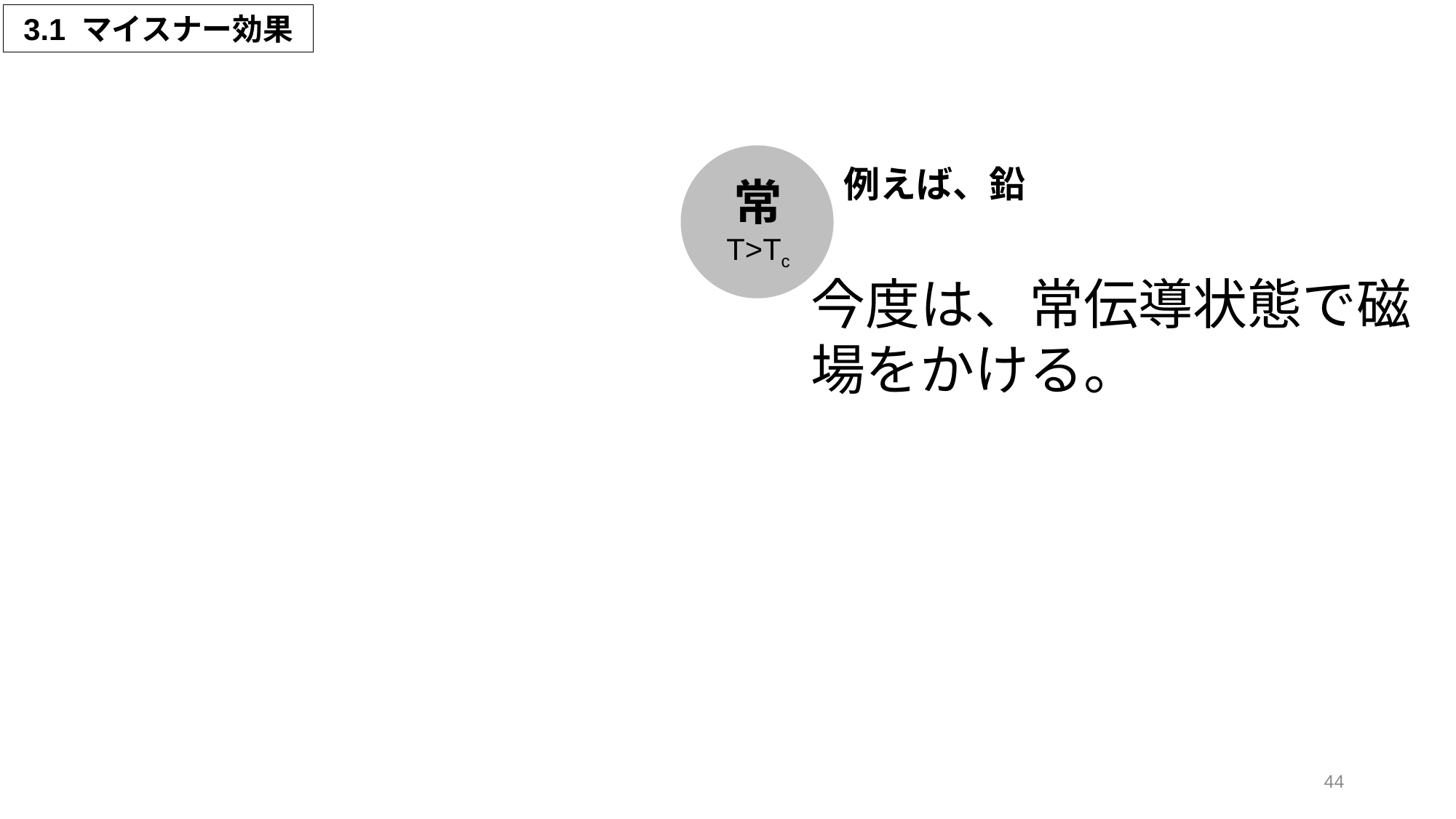

3.1 マイスナー効果

例えば、鉛
常
T>Tc
今度は、常伝導状態で磁場をかける。
44